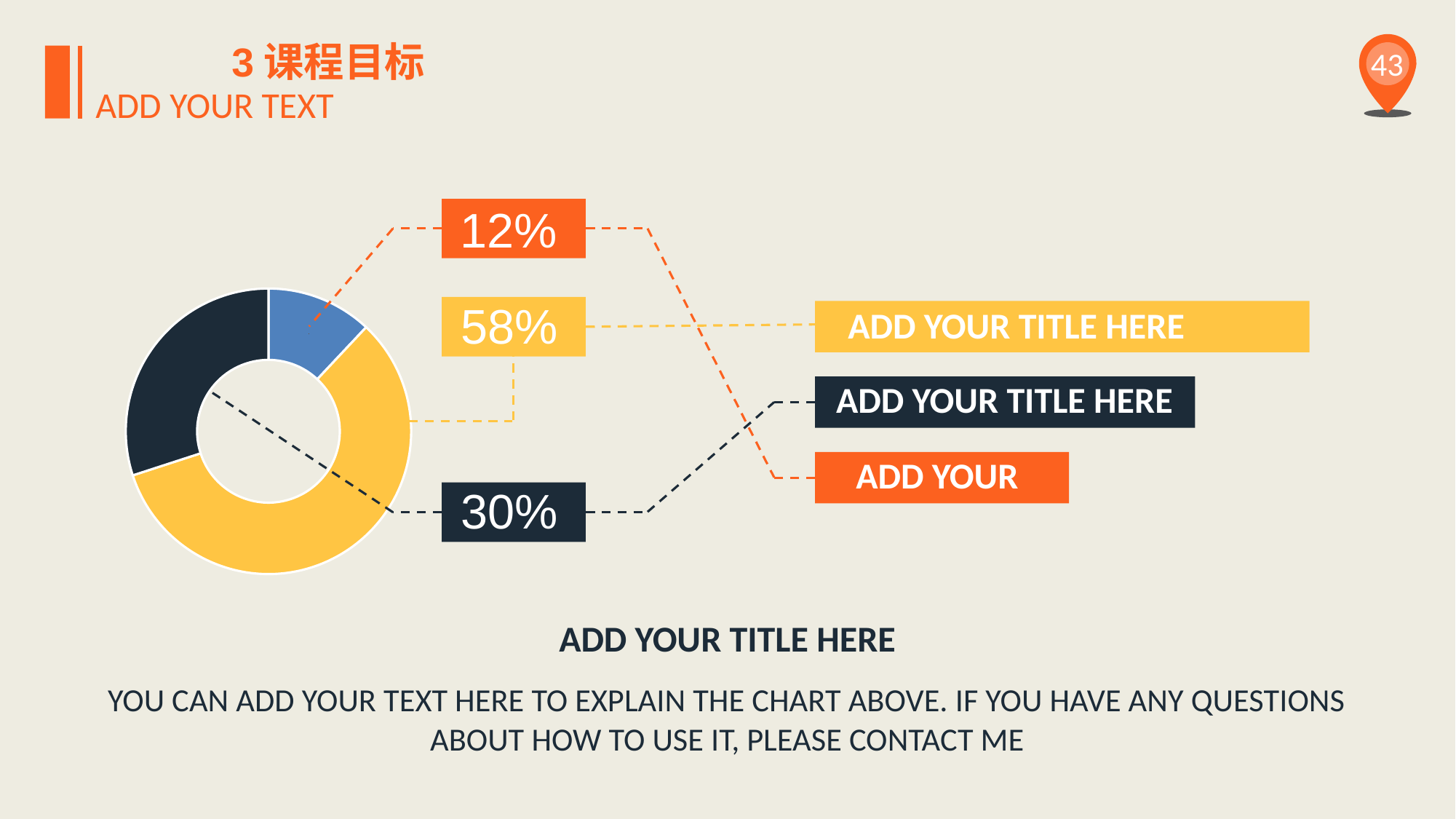

3课程目标
43

ADD YOUR TEXT
12%

### Chart

| Category | 销售额 |
|---|---|
| 第一季度 | 12.0 |
| 第二季度 | 58.0 |
| 第三季度 | 30.0 |
58%

ADD YOUR TITLE HERE

ADD YOUR TITLE HERE

ADD YOUR

30%

ADD YOUR TITLE HERE
YOU CAN ADD YOUR TEXT HERE TO EXPLAIN THE CHART ABOVE. IF YOU HAVE ANY QUESTIONS ABOUT HOW TO USE IT, PLEASE CONTACT ME